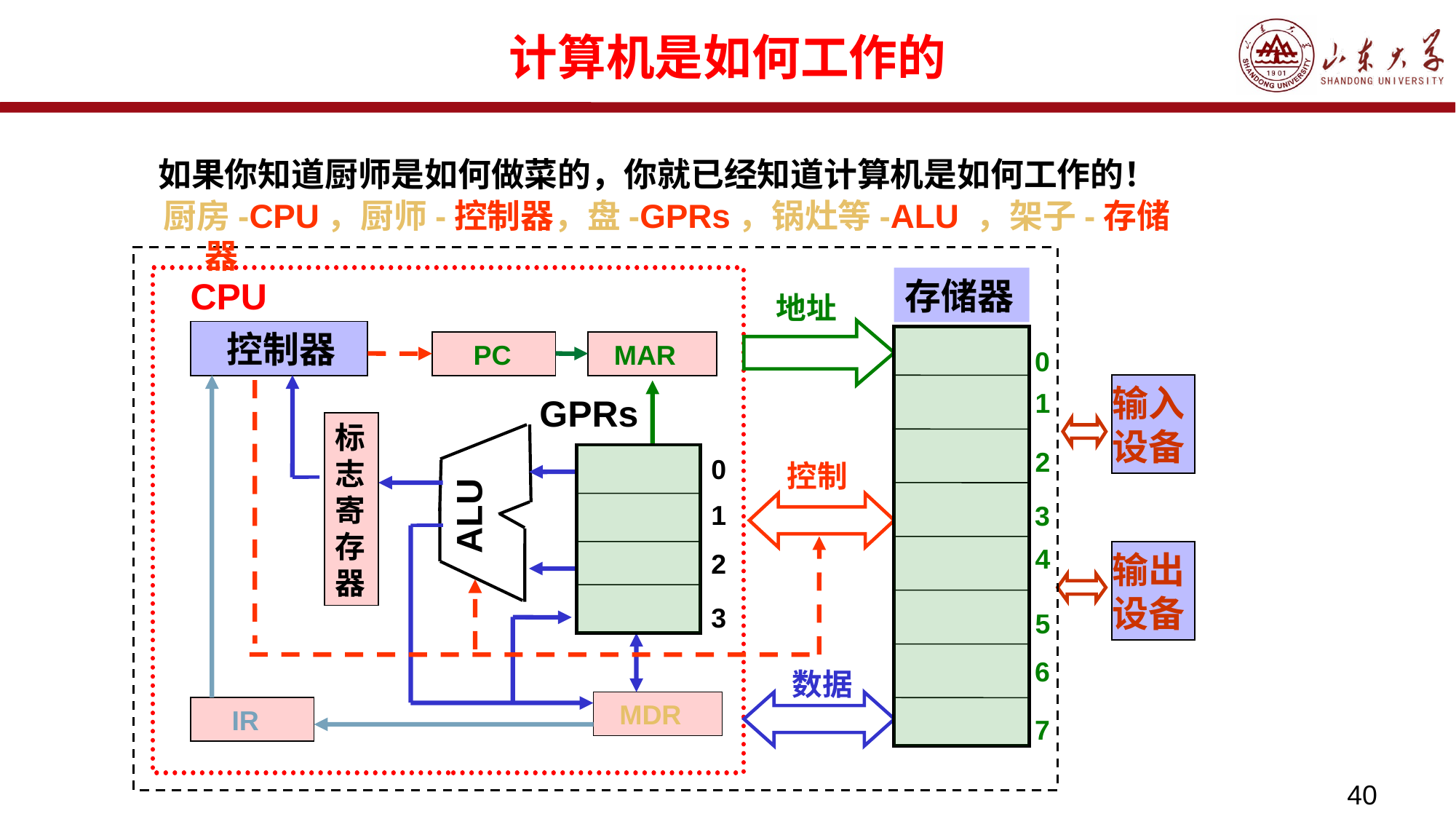

# 计算机是如何工作的
如果你知道厨师是如何做菜的，你就已经知道计算机是如何工作的！
厨房-CPU，厨师-控制器，盘-GPRs，锅灶等-ALU ，架子-存储器

CPU
存储器

0
1
2
3
4
5
6
7

地址

控制

数据

  控制器
    PC
  MAR

输入
设备

GPRs

0
1
2
3

标
志
寄
存
器

ALU

输出
设备

  MDR
    IR

40